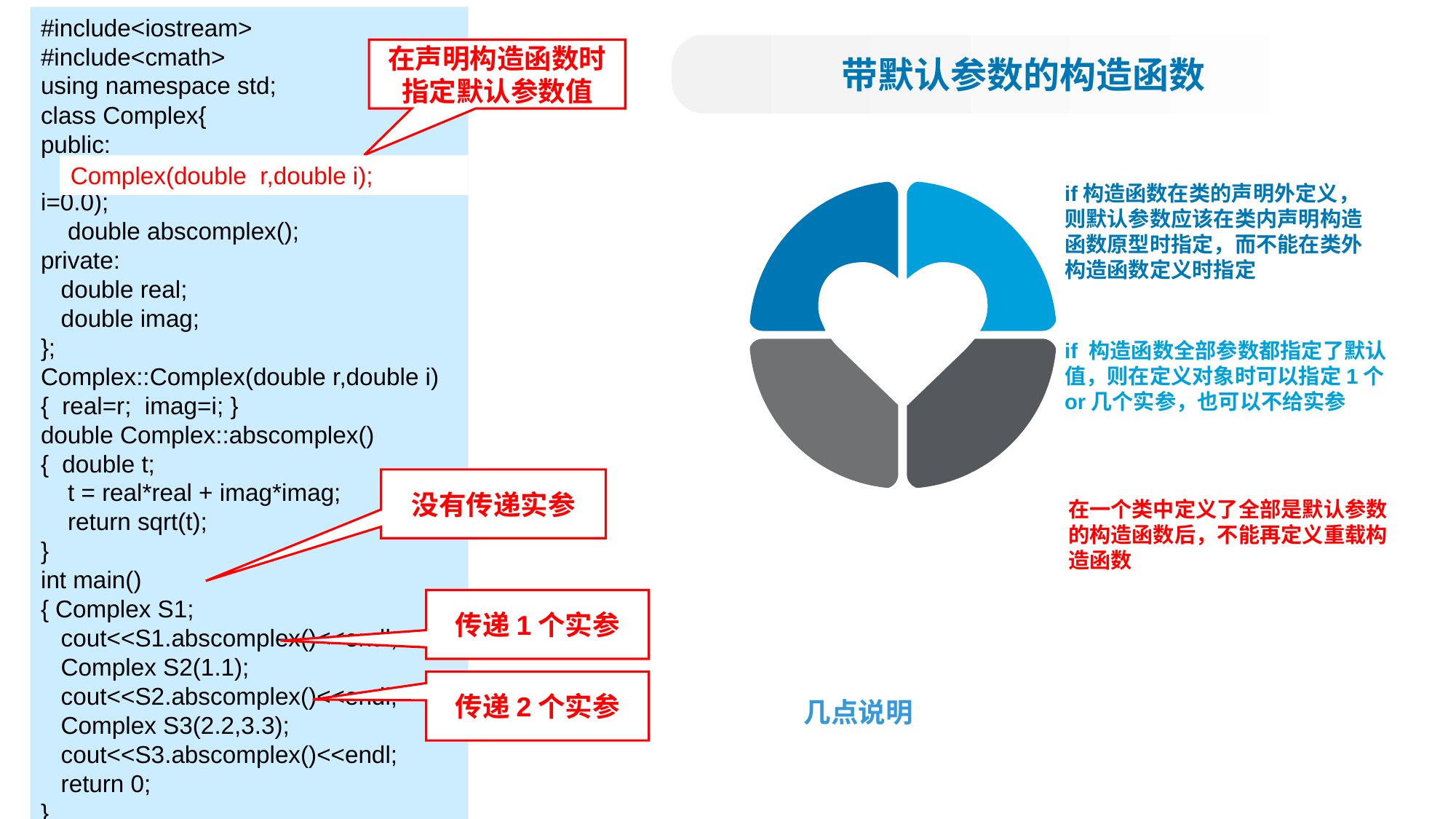

#include<iostream>
#include<cmath>
using namespace std;
class Complex{
public:
    Complex(double r=0.0,double i=0.0);
    double abscomplex();
private:
   double real;
   double imag;
};
Complex::Complex(double r,double i)
{  real=r;  imag=i; }
double Complex::abscomplex()
{  double t;
    t = real*real + imag*imag;
    return sqrt(t);
}
int main()
{ Complex S1;
   cout<<S1.abscomplex()<<endl;
   Complex S2(1.1);
   cout<<S2.abscomplex()<<endl;
   Complex S3(2.2,3.3);
   cout<<S3.abscomplex()<<endl;
   return 0;
}
带默认参数的构造函数
在声明构造函数时指定默认参数值
Complex(double  r,double i);
if构造函数在类的声明外定义，则默认参数应该在类内声明构造函数原型时指定，而不能在类外构造函数定义时指定

if 构造函数全部参数都指定了默认值，则在定义对象时可以指定1个or几个实参，也可以不给实参

在一个类中定义了全部是默认参数的构造函数后，不能再定义重载构造函数
没有传递实参
传递1个实参
传递2个实参
几点说明
2021/12/11